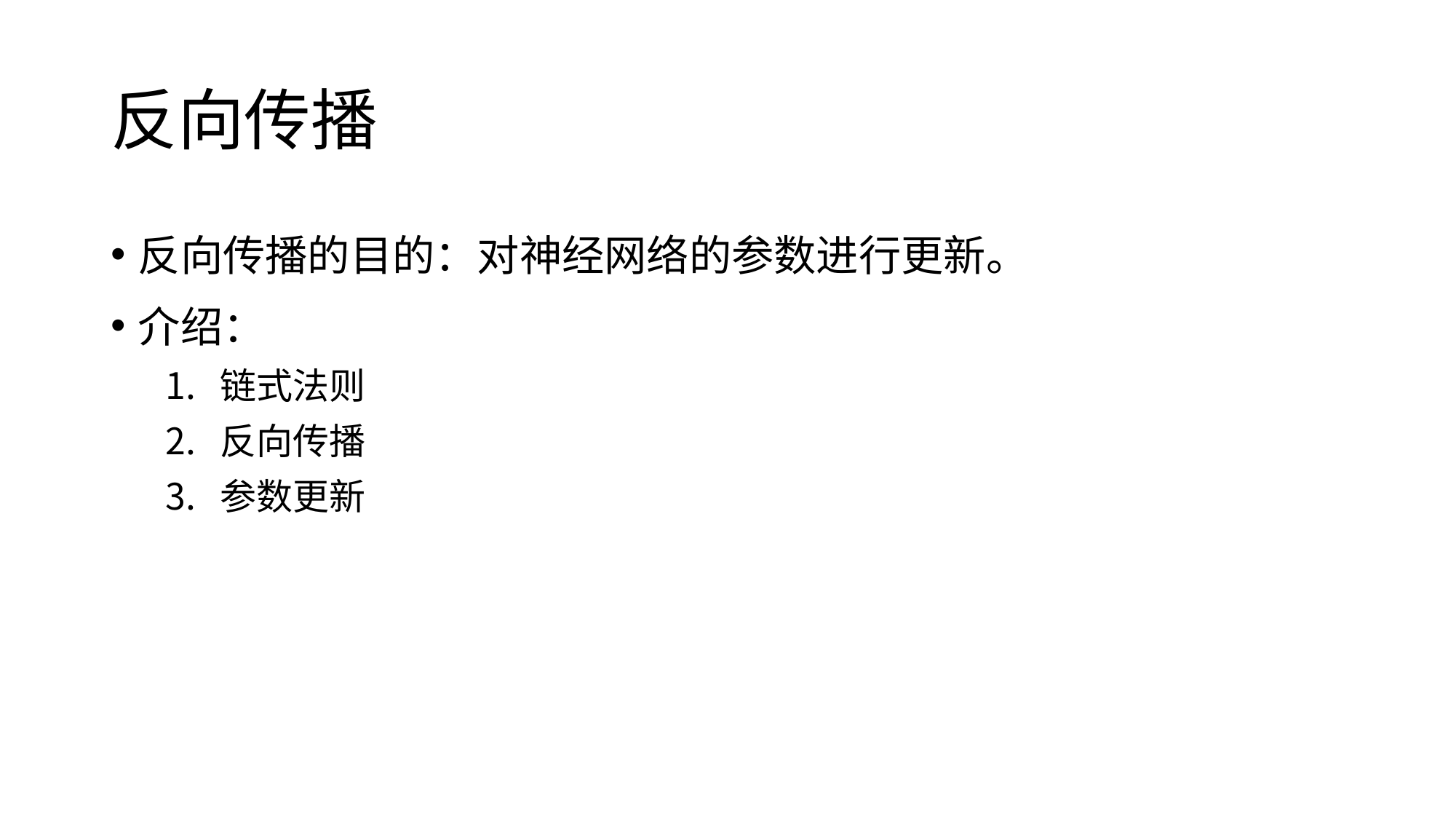

# 反向传播
反向传播的目的：对神经网络的参数进行更新。
介绍：
链式法则
反向传播
参数更新